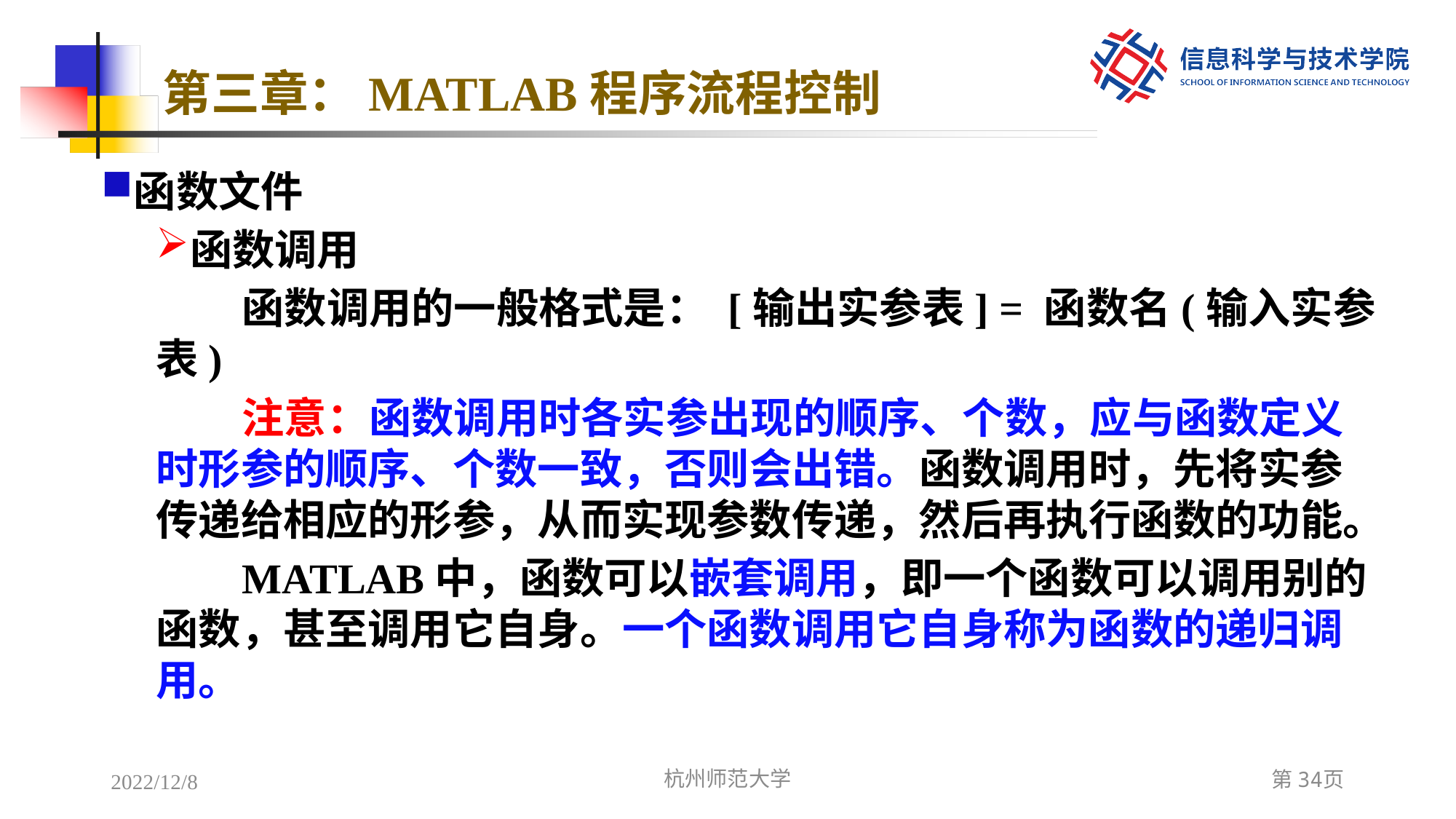

# 第三章：MATLAB程序流程控制
函数文件
函数调用
函数调用的一般格式是： [输出实参表] = 函数名(输入实参表)
注意：函数调用时各实参出现的顺序、个数，应与函数定义时形参的顺序、个数一致，否则会出错。函数调用时，先将实参传递给相应的形参，从而实现参数传递，然后再执行函数的功能。
MATLAB中，函数可以嵌套调用，即一个函数可以调用别的函数，甚至调用它自身。一个函数调用它自身称为函数的递归调用。

2022/12/8
杭州师范大学
第34页